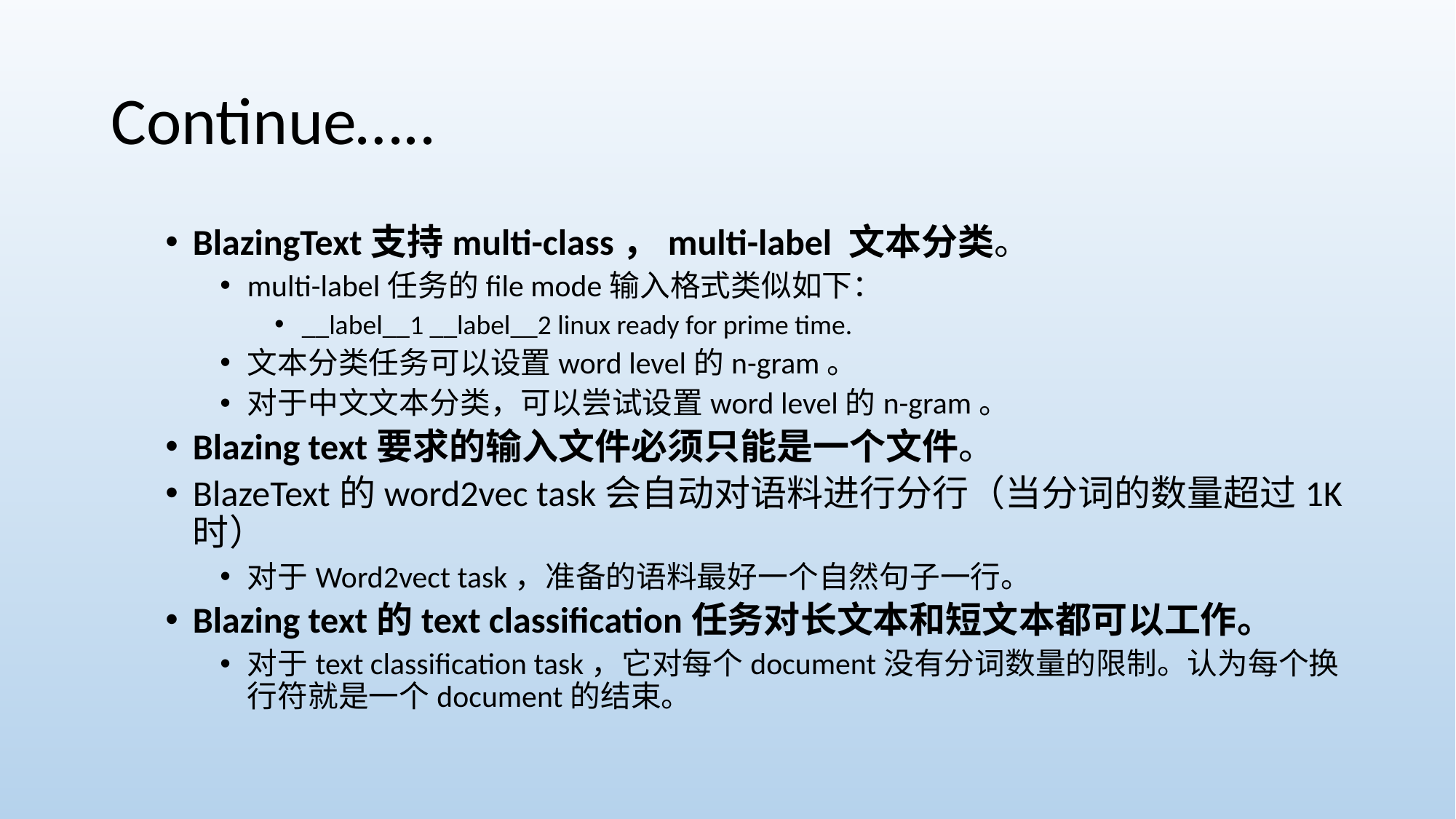

# Continue…..
BlazingText支持multi-class，multi-label 文本分类。
multi-label任务的file mode输入格式类似如下：
__label__1 __label__2 linux ready for prime time.
文本分类任务可以设置word level的n-gram。
对于中文文本分类，可以尝试设置word level的n-gram。
Blazing text要求的输入文件必须只能是一个文件。
BlazeText的word2vec task会自动对语料进行分行（当分词的数量超过1K时）
对于Word2vect task，准备的语料最好一个自然句子一行。
Blazing text的text classification任务对长文本和短文本都可以工作。
对于text classification task，它对每个document没有分词数量的限制。认为每个换行符就是一个document的结束。